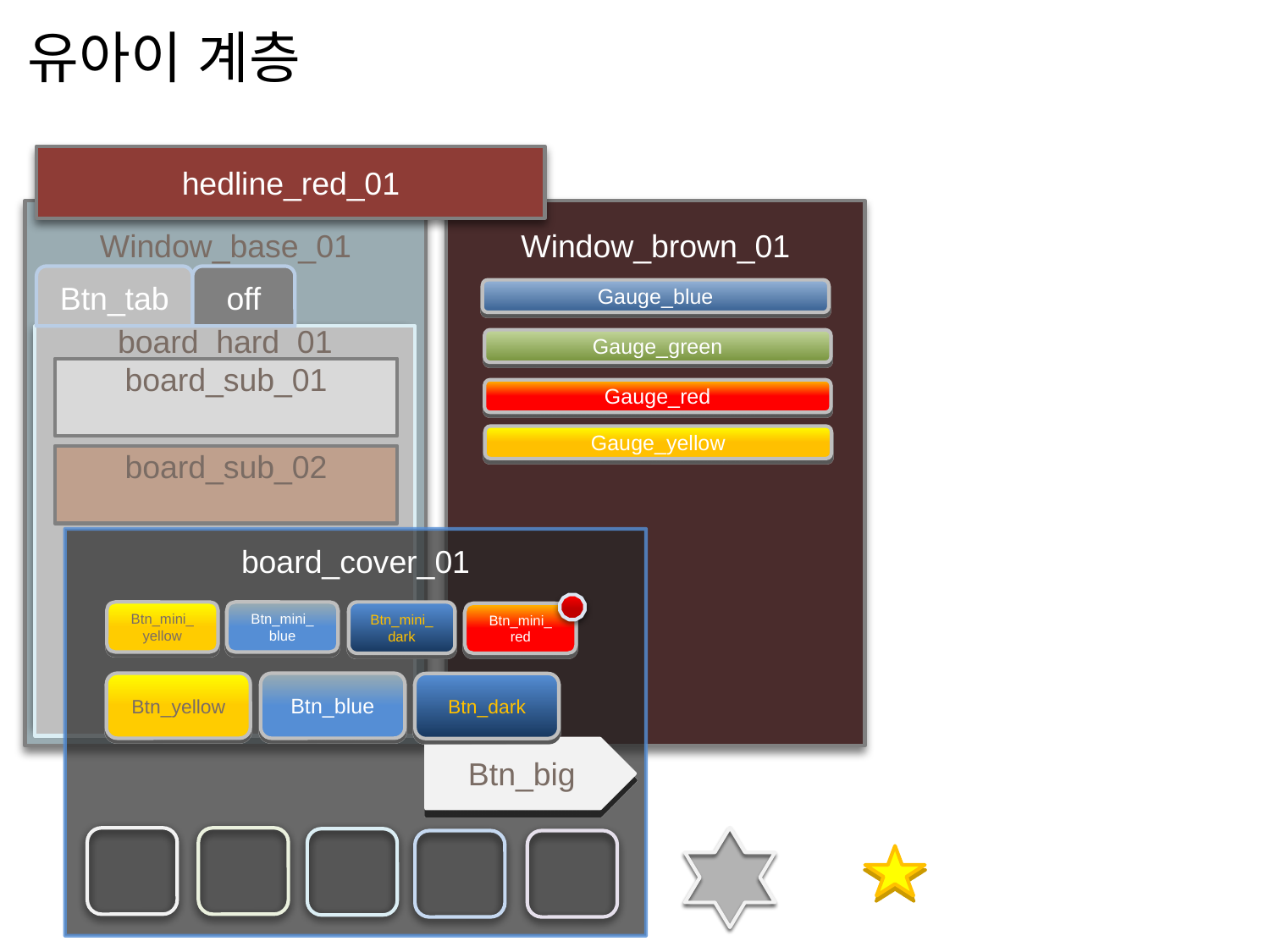

유아이 계층
hedline_red_01

Window_base_01

Window_brown_01

Btn_tab
off
Gauge_blue
board_hard_01

Gauge_green
board_sub_01

Gauge_red
Gauge_yellow
board_sub_02

board_cover_01

Btn_mini_
yellow
Btn_mini_
blue
Btn_mini_
dark
Btn_mini_
red
Btn_yellow
Btn_blue
Btn_dark
Btn_big